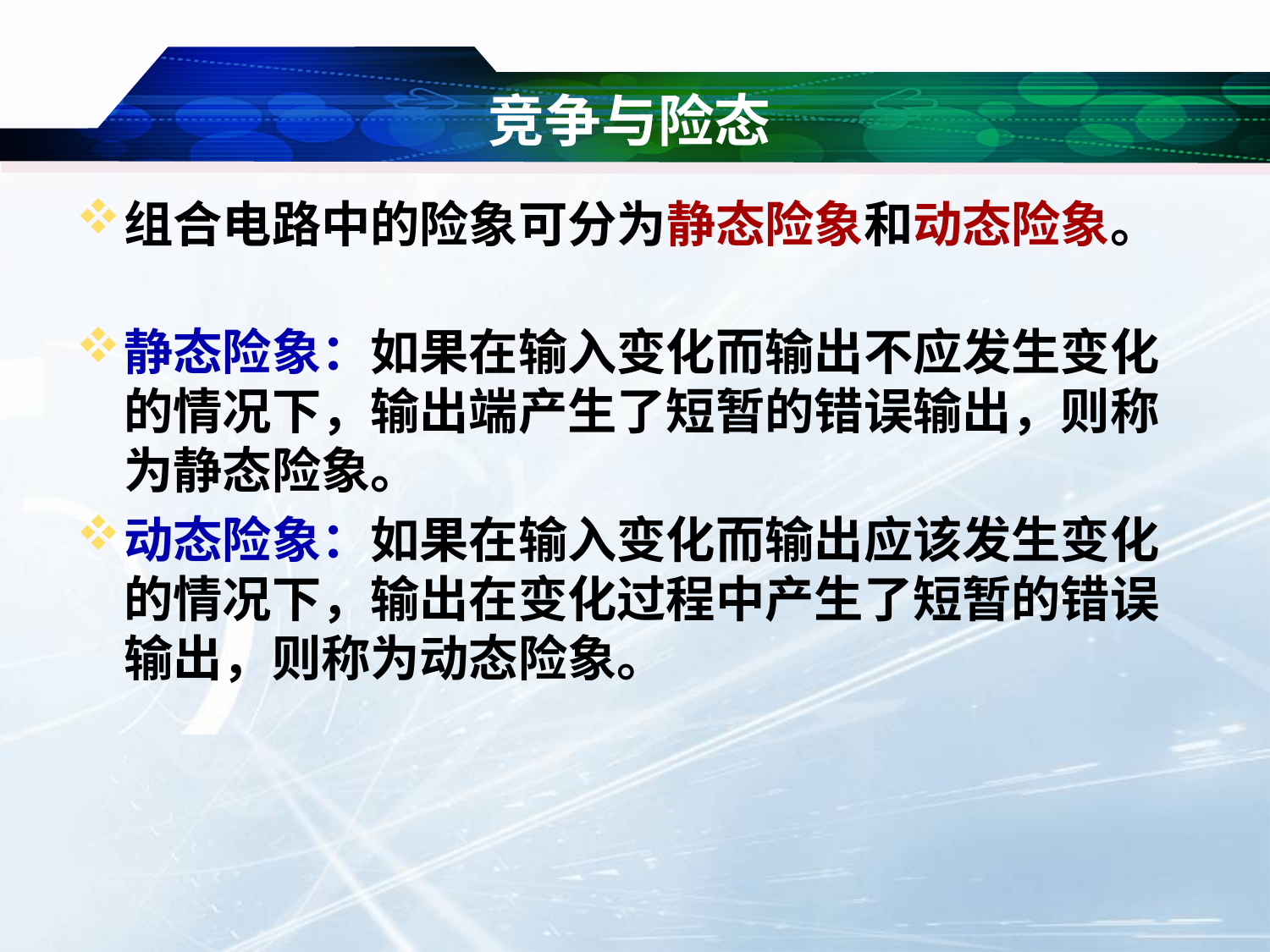

# 竞争与险态
组合电路中的险象可分为静态险象和动态险象。
静态险象：如果在输入变化而输出不应发生变化的情况下，输出端产生了短暂的错误输出，则称为静态险象。
动态险象：如果在输入变化而输出应该发生变化的情况下，输出在变化过程中产生了短暂的错误输出，则称为动态险象。